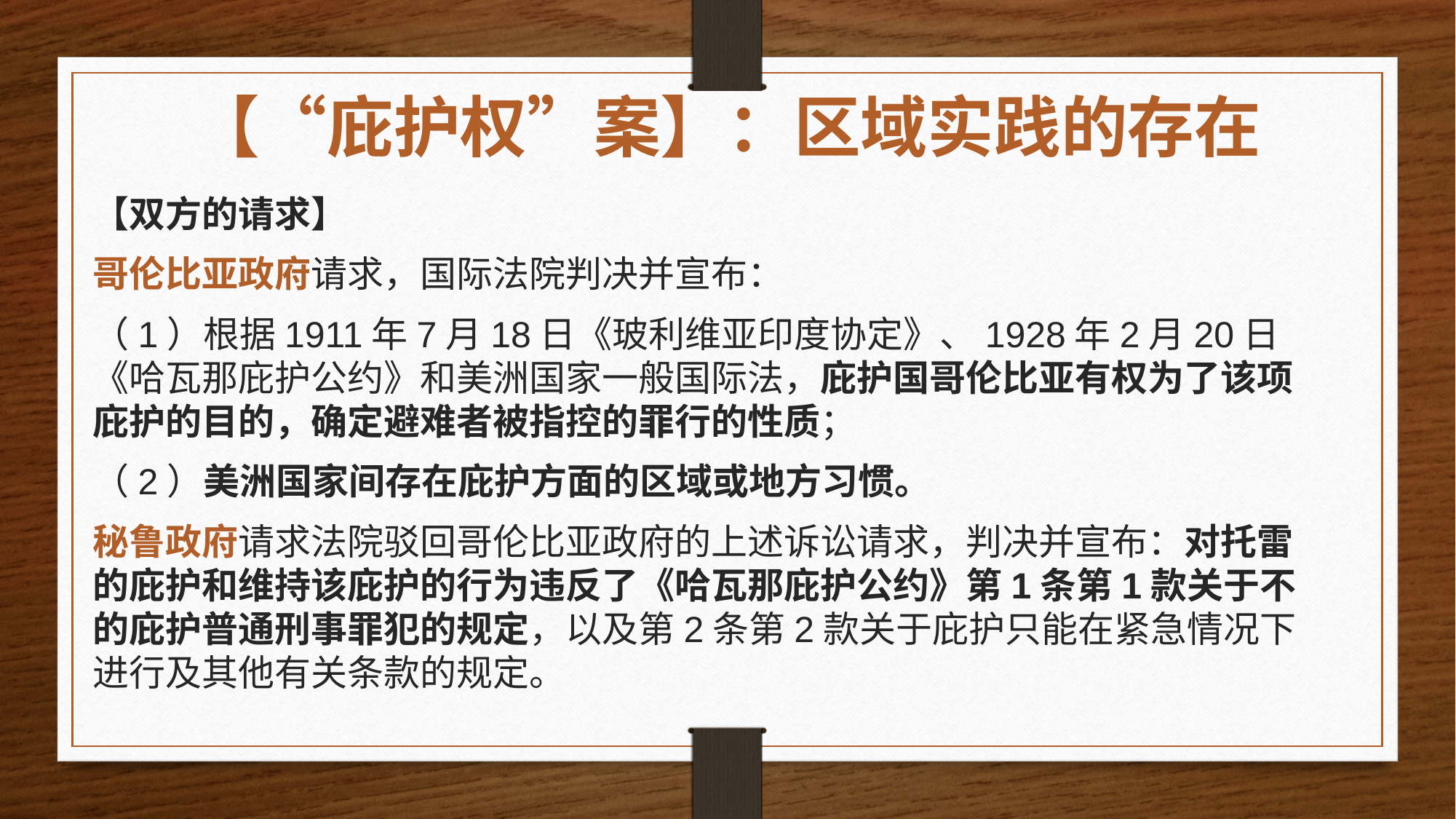

# 【“庇护权”案】：区域实践的存在
【双方的请求】
哥伦比亚政府请求，国际法院判决并宣布：
（1）根据1911年7月18日《玻利维亚印度协定》、1928年2月20日《哈瓦那庇护公约》和美洲国家一般国际法，庇护国哥伦比亚有权为了该项庇护的目的，确定避难者被指控的罪行的性质；
（2）美洲国家间存在庇护方面的区域或地方习惯。
秘鲁政府请求法院驳回哥伦比亚政府的上述诉讼请求，判决并宣布：对托雷的庇护和维持该庇护的行为违反了《哈瓦那庇护公约》第1条第1款关于不的庇护普通刑事罪犯的规定，以及第2条第2款关于庇护只能在紧急情况下进行及其他有关条款的规定。